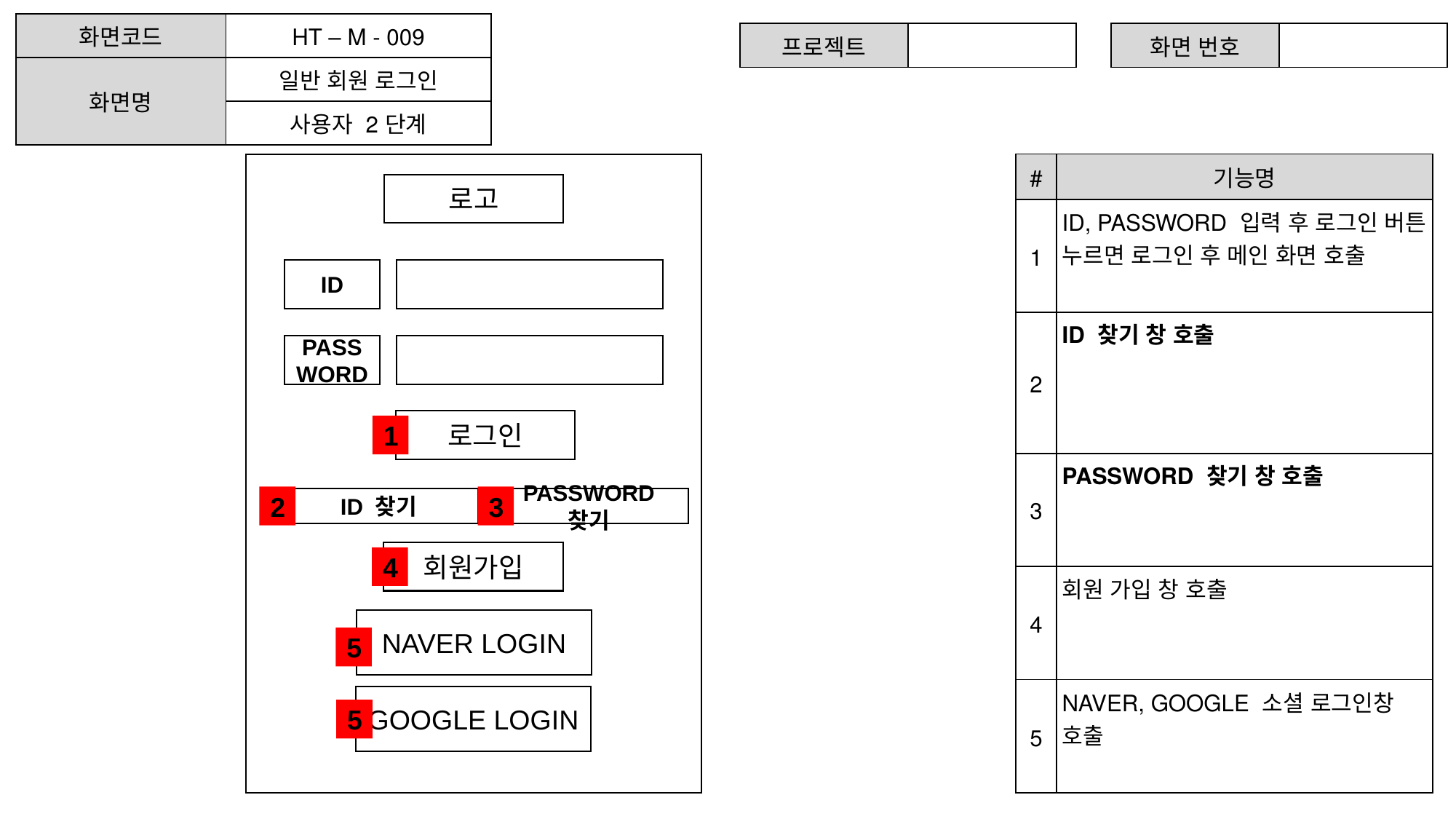

| 화면코드 | HT – M - 009 |
| --- | --- |
| 화면명 | 일반 회원 로그인 |
|  | 사용자 2단계 |
| 프로젝트 |  |
| --- | --- |
| 화면 번호 |  |
| --- | --- |

| # | 기능명 |
| --- | --- |
| 1 | ID, PASSWORD 입력 후 로그인 버튼 누르면 로그인 후 메인 화면 호출 |
| 2 | ID 찾기 창 호출 |
| 3 | PASSWORD 찾기 창 호출 |
| 4 | 회원 가입 창 호출 |
| 5 | NAVER, GOOGLE 소셜 로그인창 호출 |

로고

ID

PASSWORD

로그인
1

PASSWORD 찾기

2

3

ID 찾기

회원가입
4

NAVER LOGIN
5

GOOGLE LOGIN
5